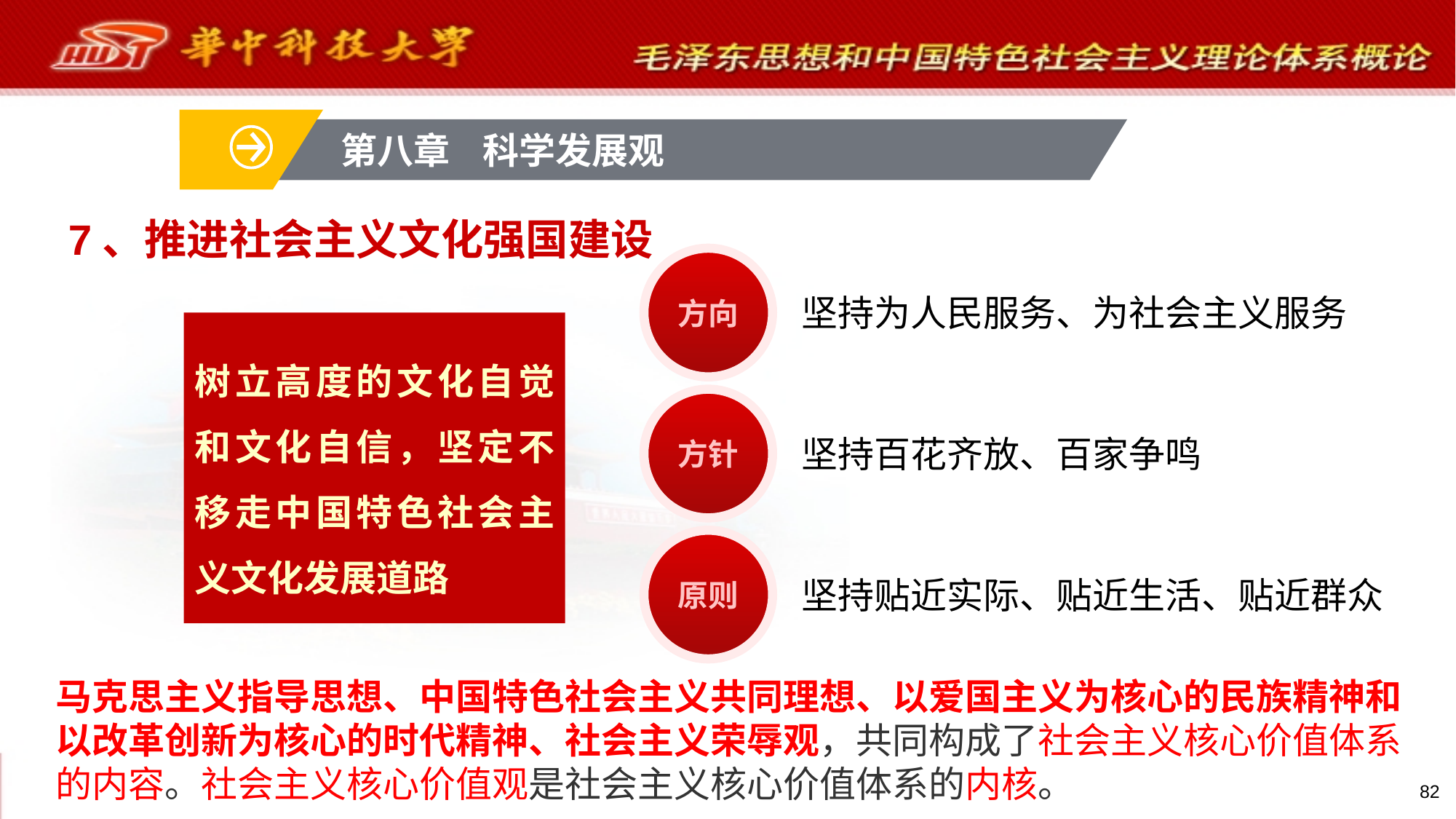

第八章    科学发展观

7、推进社会主义文化强国建设
方向
坚持为人民服务、为社会主义服务
树立高度的文化自觉和文化自信，坚定不移走中国特色社会主义文化发展道路
方针
坚持百花齐放、百家争鸣
原则
坚持贴近实际、贴近生活、贴近群众
马克思主义指导思想、中国特色社会主义共同理想、以爱国主义为核心的民族精神和以改革创新为核心的时代精神、社会主义荣辱观，共同构成了社会主义核心价值体系的内容。社会主义核心价值观是社会主义核心价值体系的内核。
82